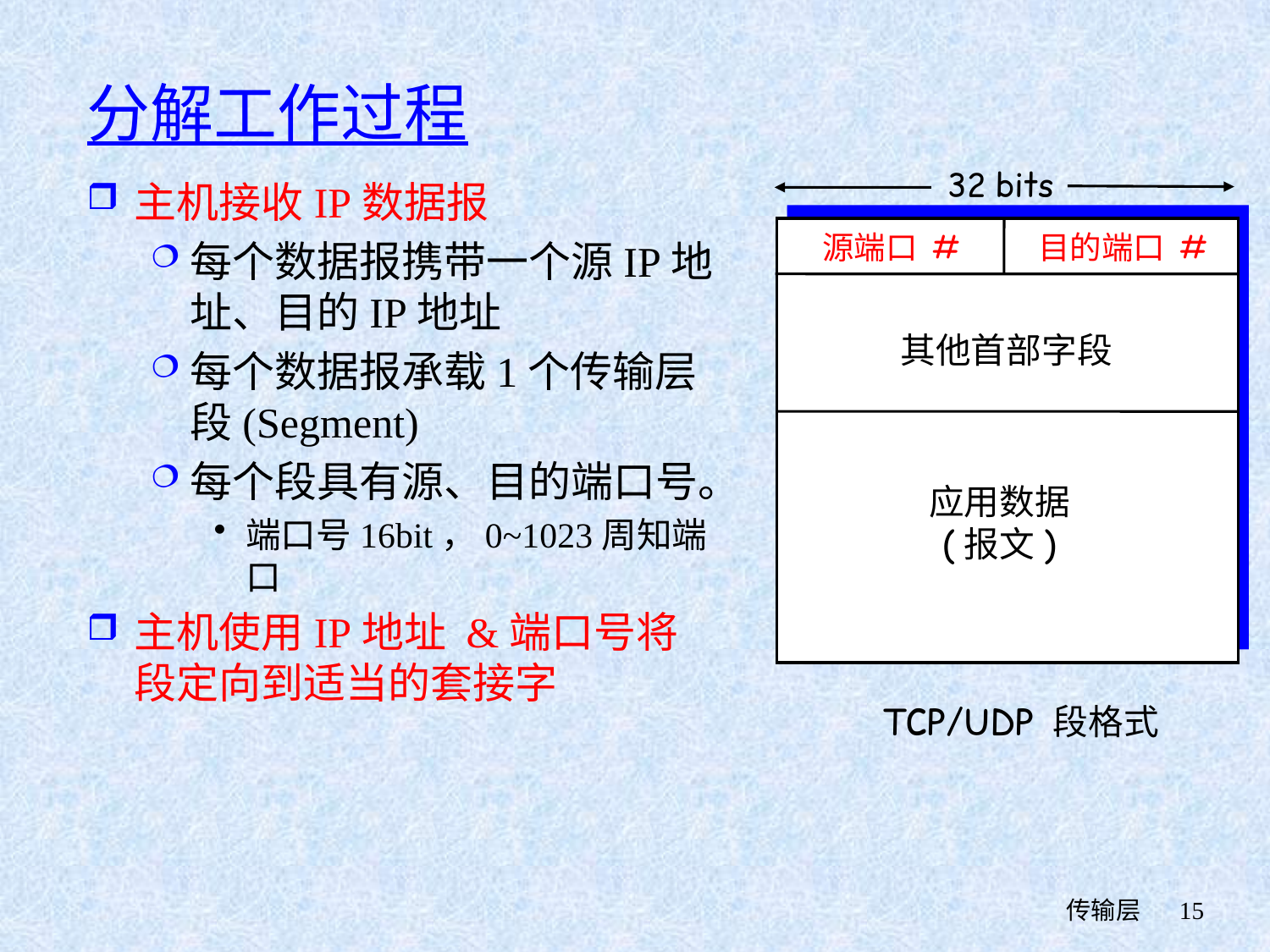

# 分解工作过程
32 bits
主机接收IP数据报
每个数据报携带一个源IP地址、目的IP地址
每个数据报承载1个传输层段(Segment)
每个段具有源、目的端口号。
端口号16bit，0~1023周知端口
主机使用IP地址 &端口号将段定向到适当的套接字

源端口 #
目的端口 #

其他首部字段

应用数据
(报文)
TCP/UDP 段格式
 传输层
15